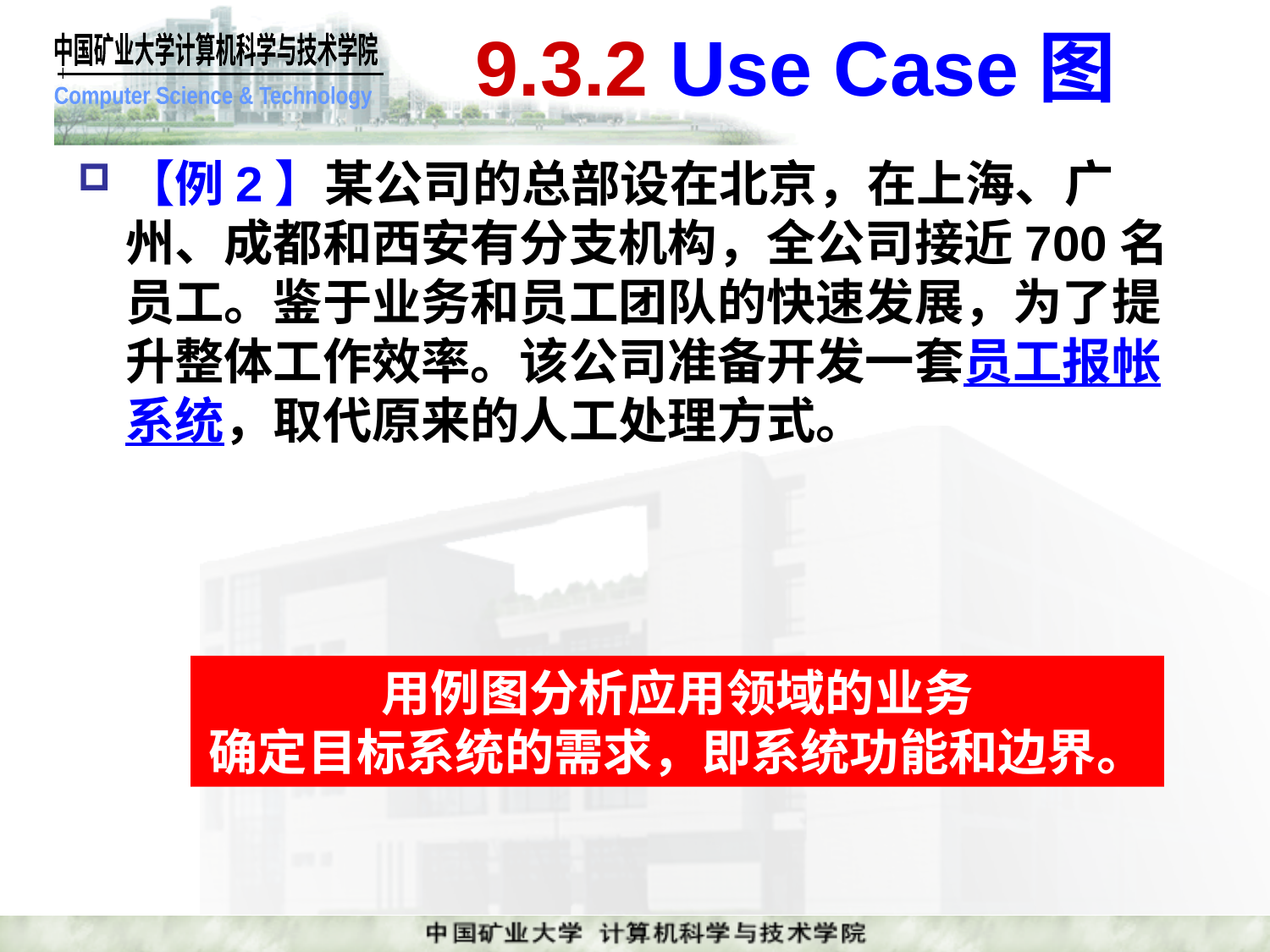

# 9.3.2 Use Case图
【例2】某公司的总部设在北京，在上海、广州、成都和西安有分支机构，全公司接近700名员工。鉴于业务和员工团队的快速发展，为了提升整体工作效率。该公司准备开发一套员工报帐系统，取代原来的人工处理方式。
用例图分析应用领域的业务
确定目标系统的需求，即系统功能和边界。
84